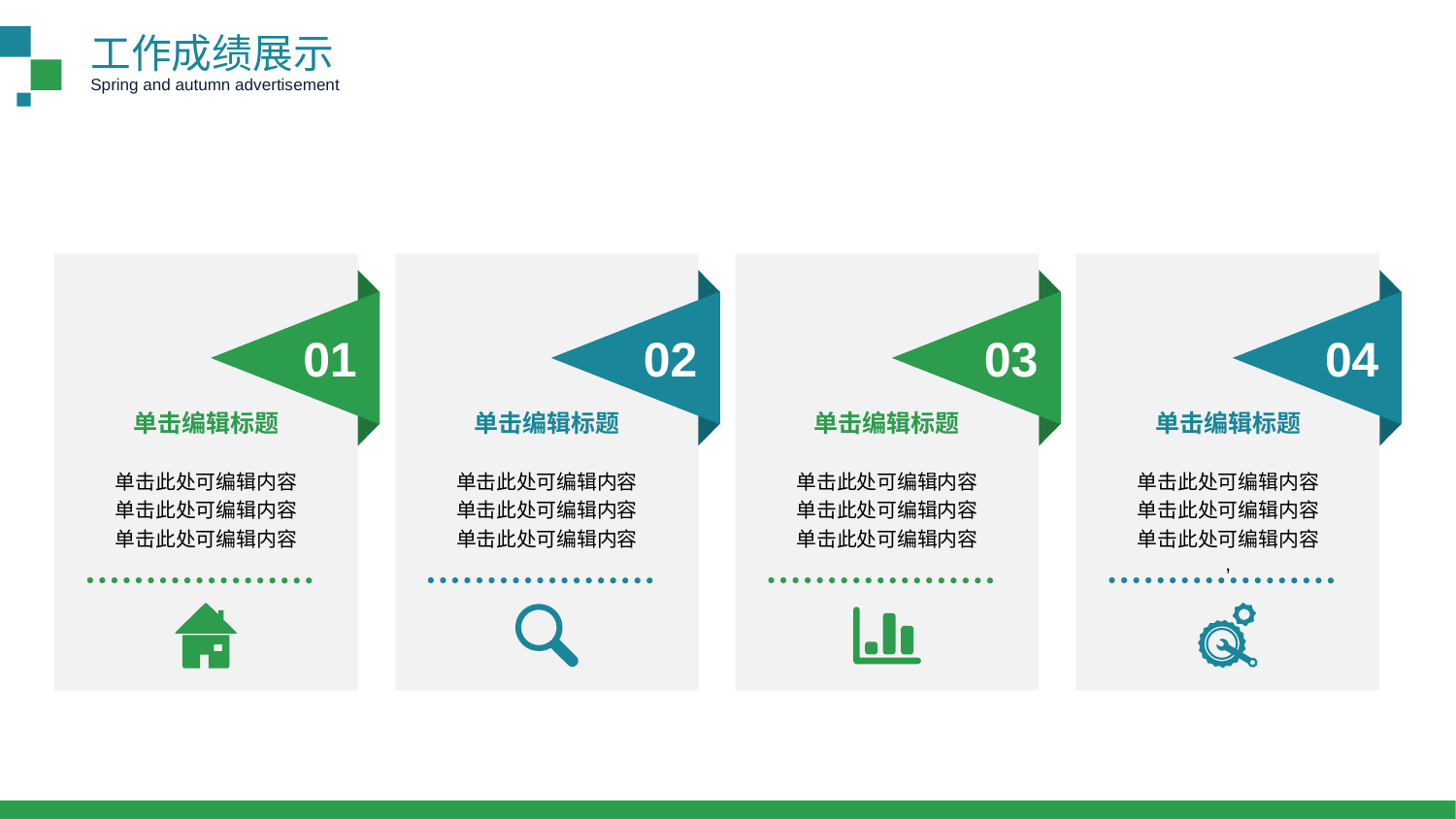

工作成绩展示

Spring and autumn advertisement

01

02

03

04

单击编辑标题

单击此处可编辑内容
单击此处可编辑内容
单击此处可编辑内容
单击编辑标题

单击此处可编辑内容
单击此处可编辑内容
单击此处可编辑内容
单击编辑标题

单击此处可编辑内容
单击此处可编辑内容
单击此处可编辑内容
单击编辑标题

单击此处可编辑内容
单击此处可编辑内容
单击此处可编辑内容
,